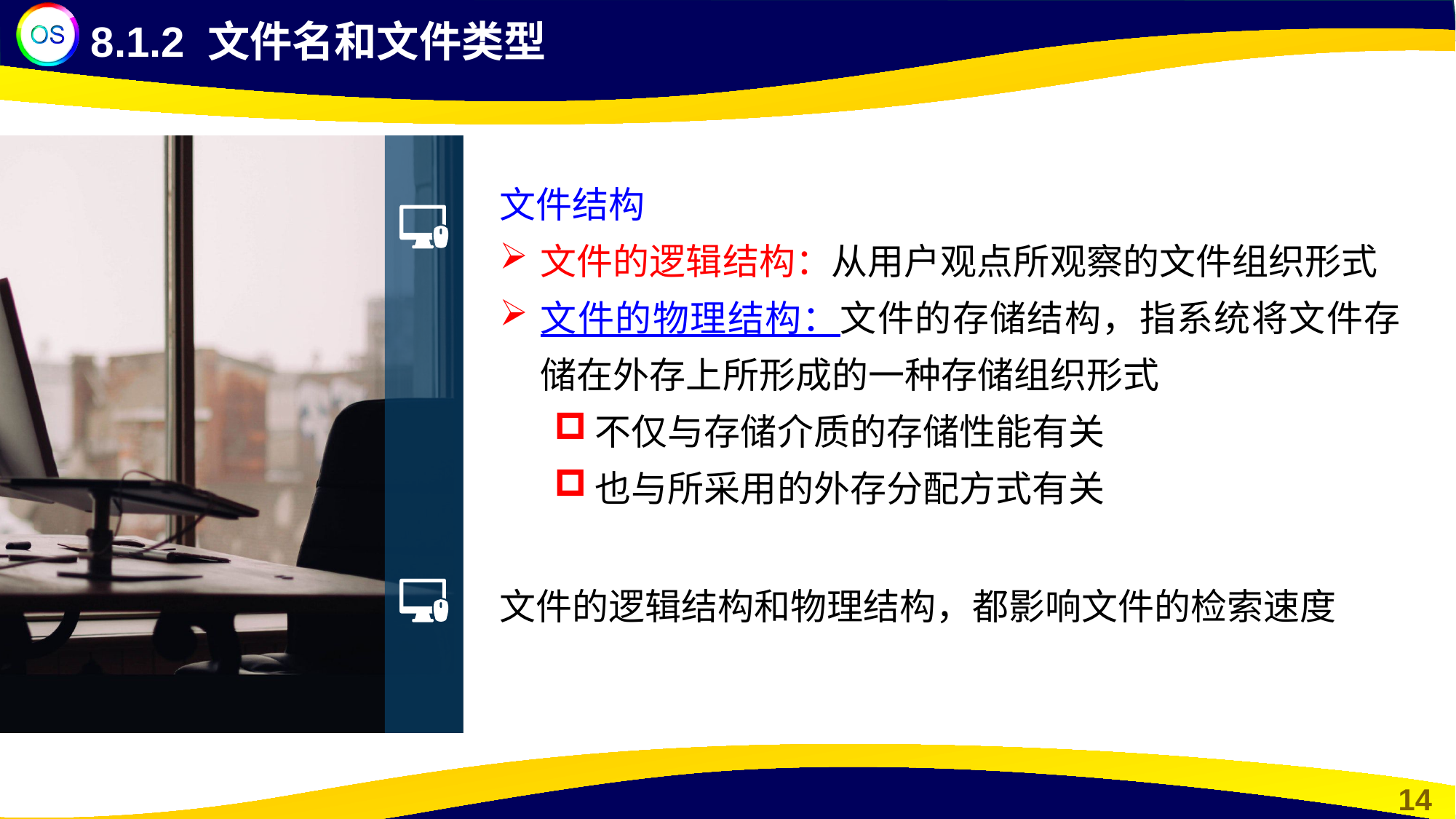

8.1.2 文件名和文件类型

文件结构
文件的逻辑结构：从用户观点所观察的文件组织形式
文件的物理结构：文件的存储结构，指系统将文件存储在外存上所形成的一种存储组织形式
不仅与存储介质的存储性能有关
也与所采用的外存分配方式有关

文件的逻辑结构和物理结构，都影响文件的检索速度